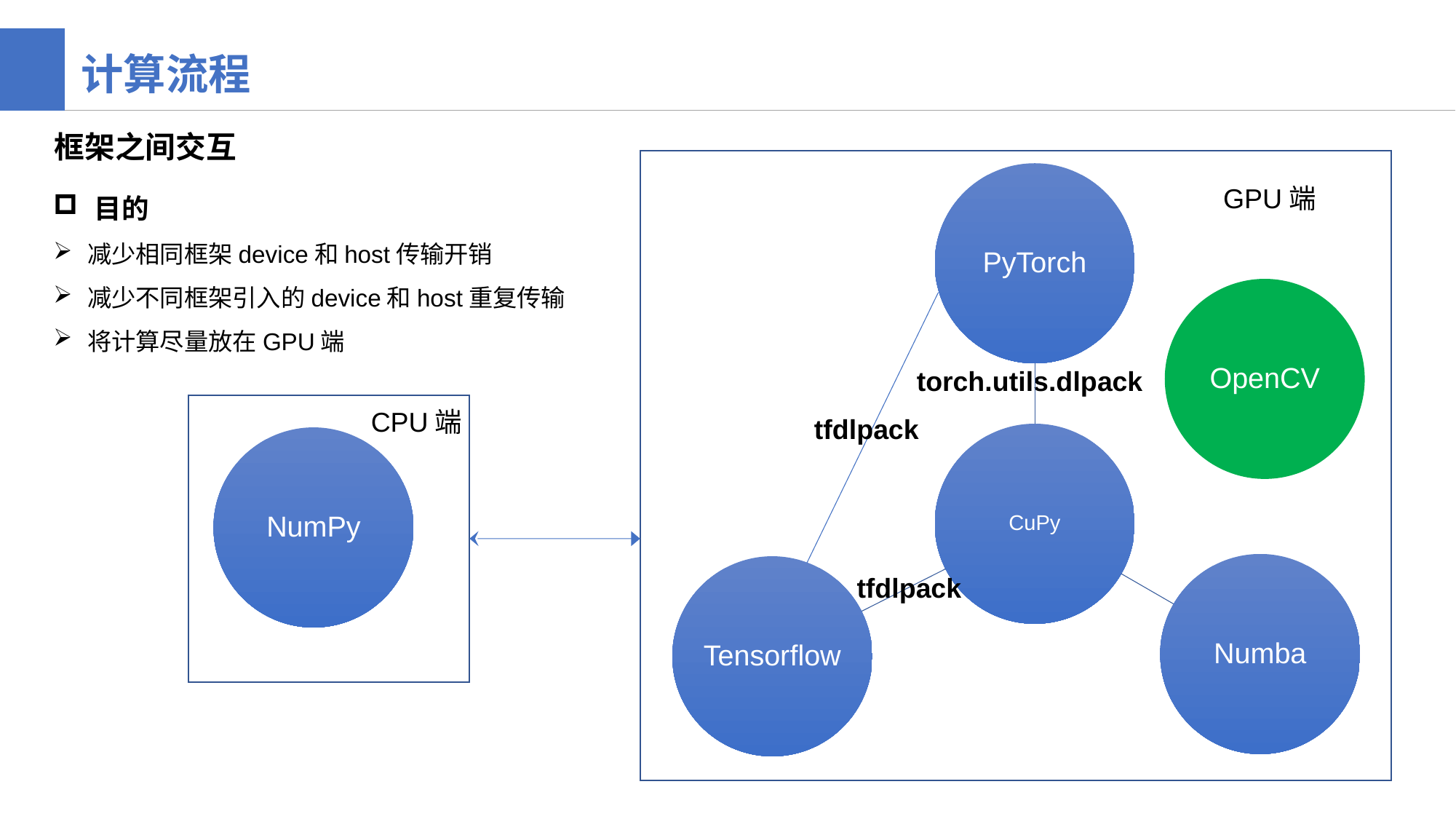

计算流程
框架之间交互

CuPy

PyTorch

Numba

Tensorflow
tfdlpack
目的
减少相同框架device和host传输开销
减少不同框架引入的device和host重复传输
将计算尽量放在GPU端
GPU端

OpenCV
torch.utils.dlpack

CPU端
tfdlpack

NumPy
tfdlpack